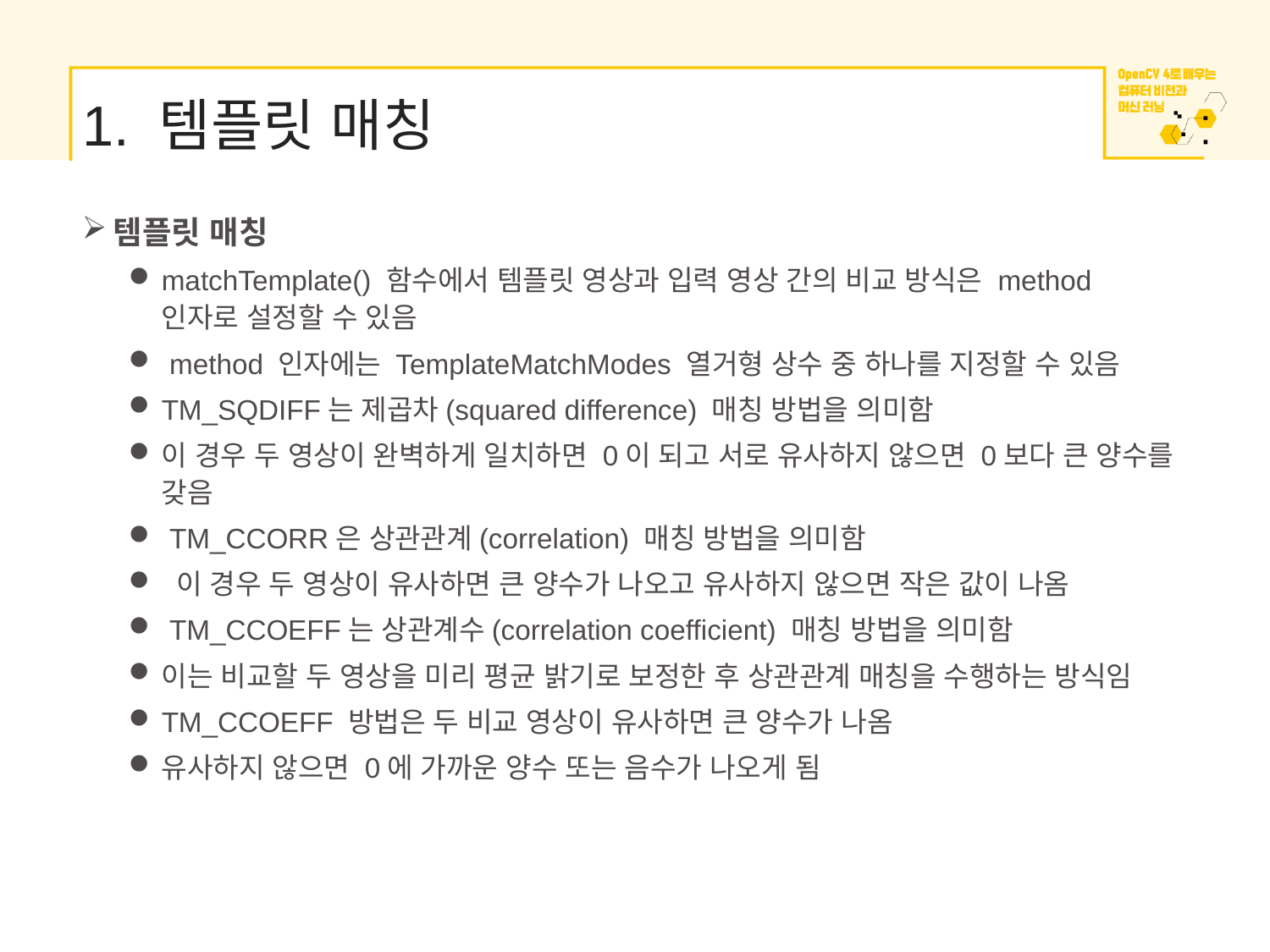

# 1. 템플릿 매칭
템플릿 매칭
matchTemplate() 함수에서 템플릿 영상과 입력 영상 간의 비교 방식은 method 인자로 설정할 수 있음
 method 인자에는 TemplateMatchModes 열거형 상수 중 하나를 지정할 수 있음
TM_SQDIFF는 제곱차(squared difference) 매칭 방법을 의미함
이 경우 두 영상이 완벽하게 일치하면 0이 되고 서로 유사하지 않으면 0보다 큰 양수를 갖음
 TM_CCORR은 상관관계(correlation) 매칭 방법을 의미함
 이 경우 두 영상이 유사하면 큰 양수가 나오고 유사하지 않으면 작은 값이 나옴
 TM_CCOEFF는 상관계수(correlation coefficient) 매칭 방법을 의미함
이는 비교할 두 영상을 미리 평균 밝기로 보정한 후 상관관계 매칭을 수행하는 방식임
TM_CCOEFF 방법은 두 비교 영상이 유사하면 큰 양수가 나옴
유사하지 않으면 0에 가까운 양수 또는 음수가 나오게 됨